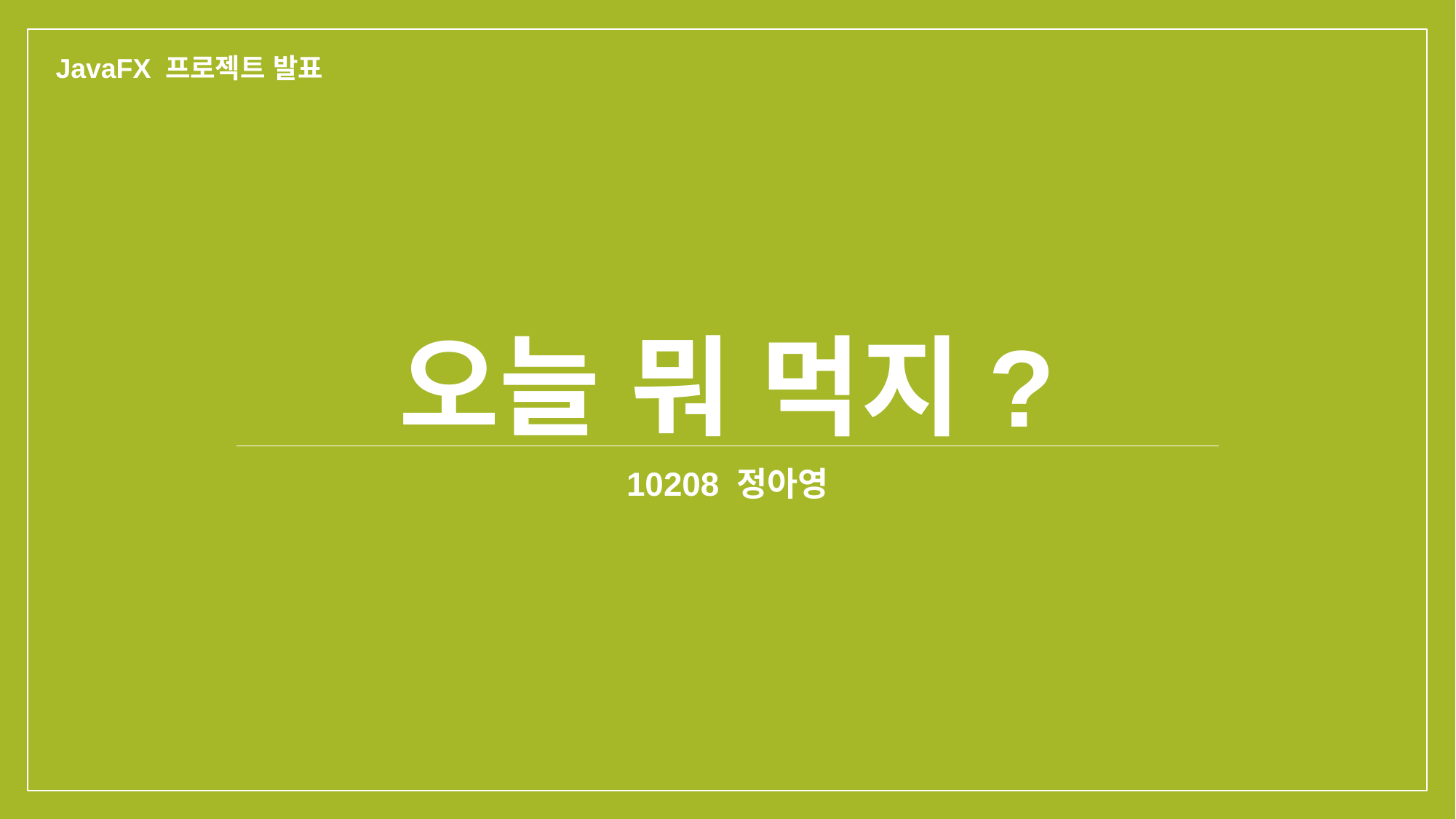

JavaFX 프로젝트 발표
# 오늘 뭐 먹지?
10208 정아영